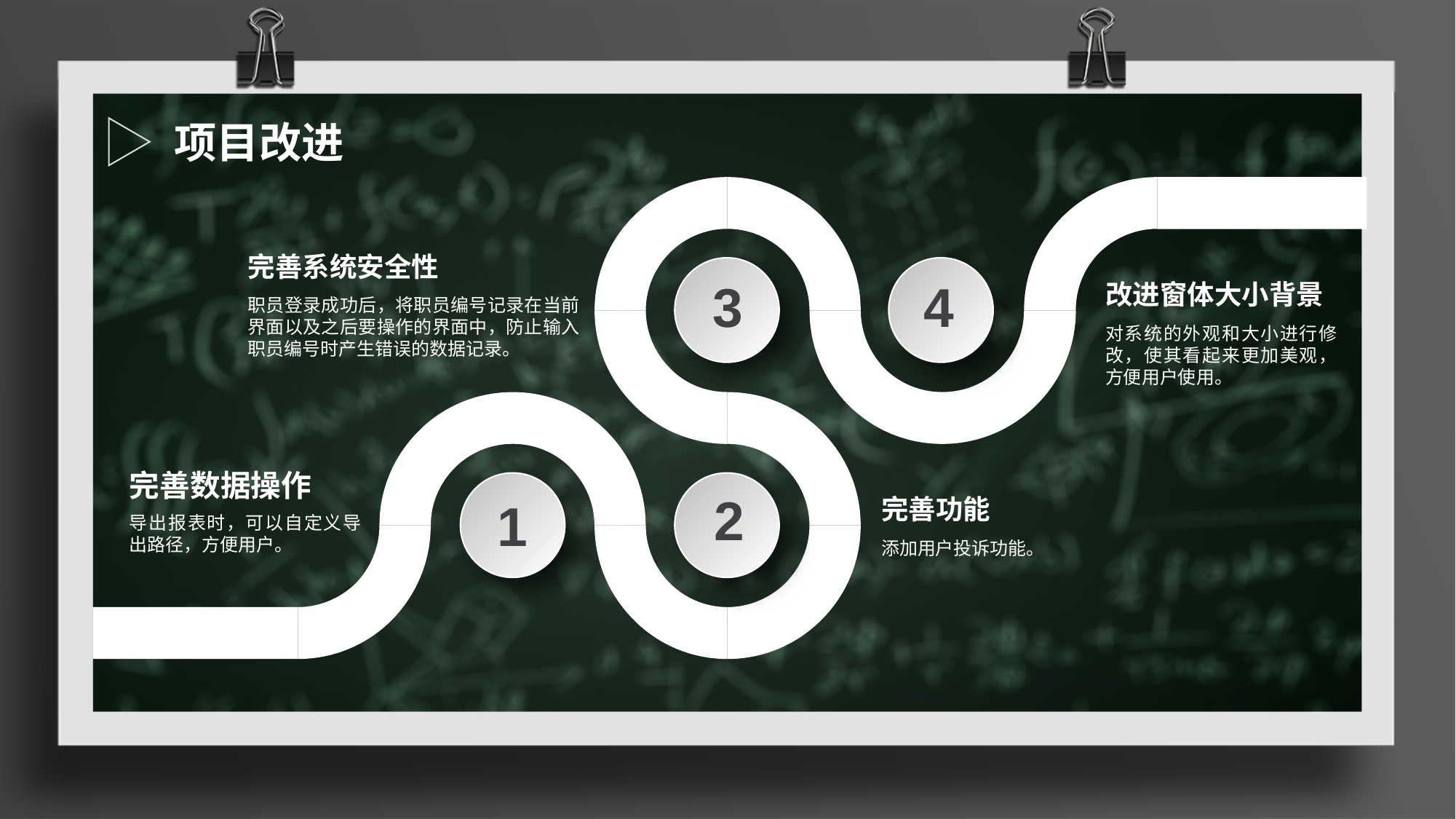

项目改进

完善系统安全性

3
4
改进窗体大小背景
职员登录成功后，将职员编号记录在当前界面以及之后要操作的界面中，防止输入职员编号时产生错误的数据记录。

对系统的外观和大小进行修改，使其看起来更加美观，方便用户使用。

完善数据操作

2
1
完善功能

导出报表时，可以自定义导出路径，方便用户。

添加用户投诉功能。